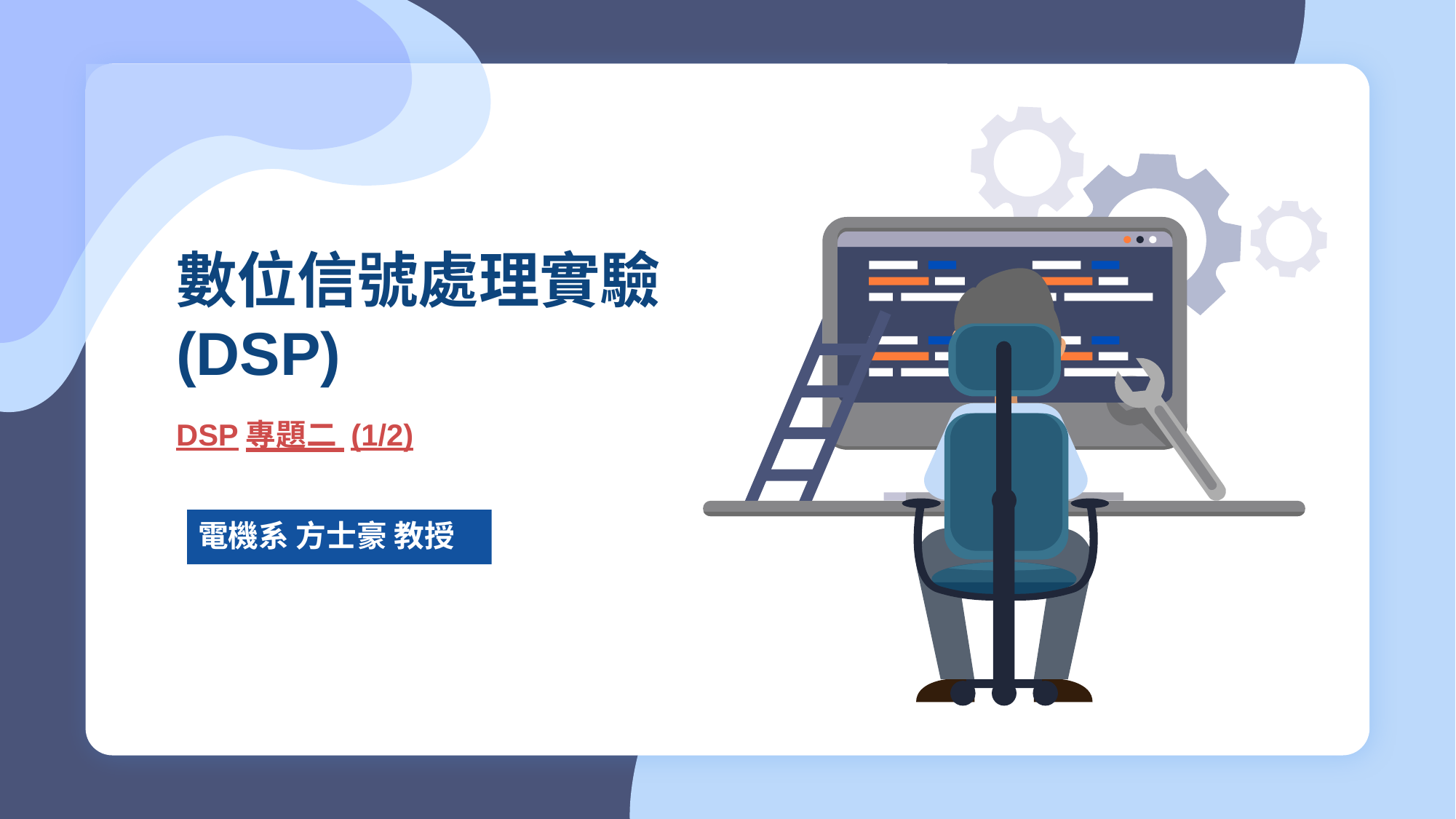

# 數位信號處理實驗 (DSP)
DSP專題二 (1/2)
電機系 方士豪 教授